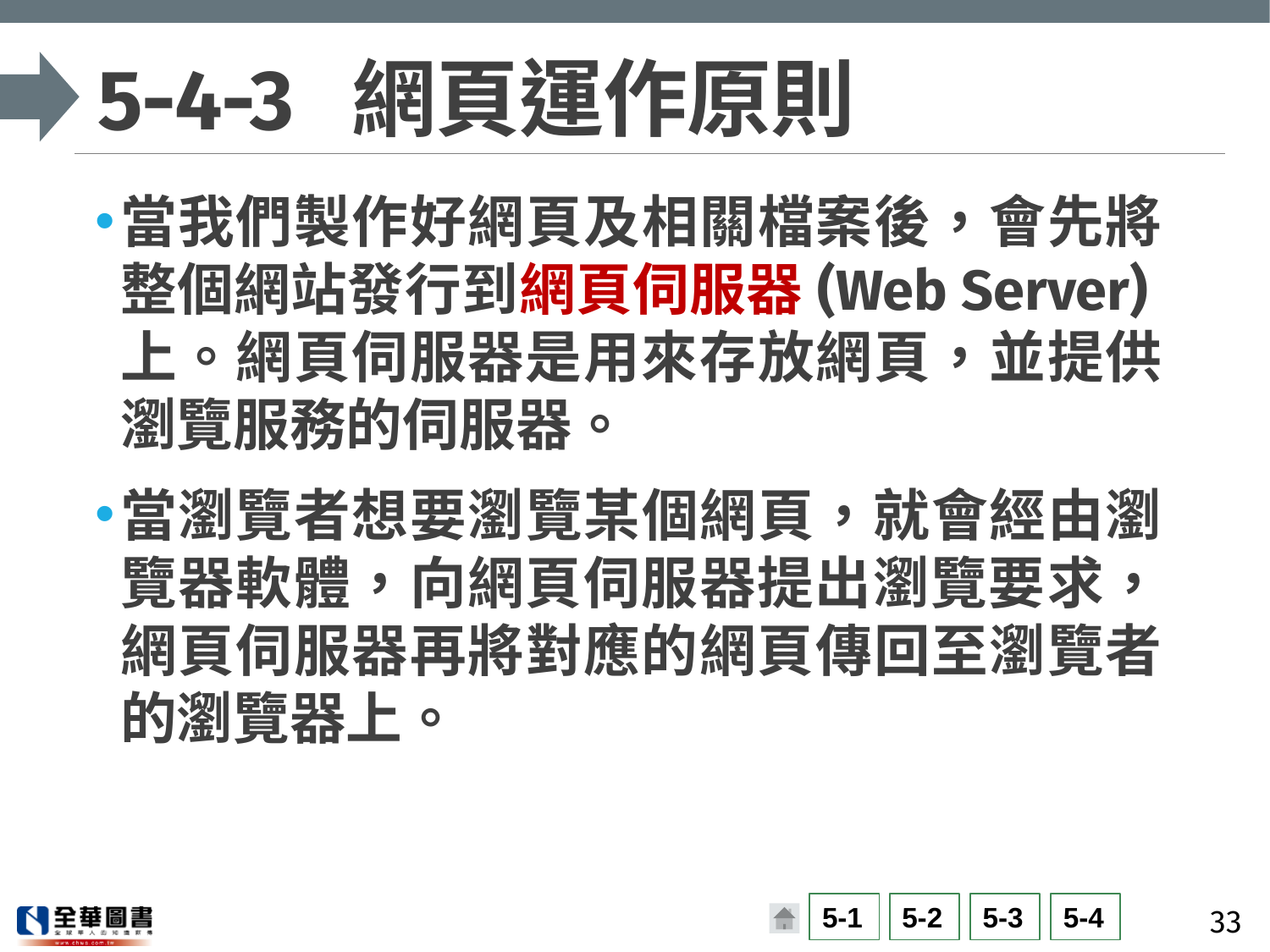

# 5-4-3	網頁運作原則
當我們製作好網頁及相關檔案後，會先將整個網站發行到網頁伺服器(Web Server)上。網頁伺服器是用來存放網頁，並提供瀏覽服務的伺服器。
當瀏覽者想要瀏覽某個網頁，就會經由瀏覽器軟體，向網頁伺服器提出瀏覽要求，網頁伺服器再將對應的網頁傳回至瀏覽者的瀏覽器上。
33